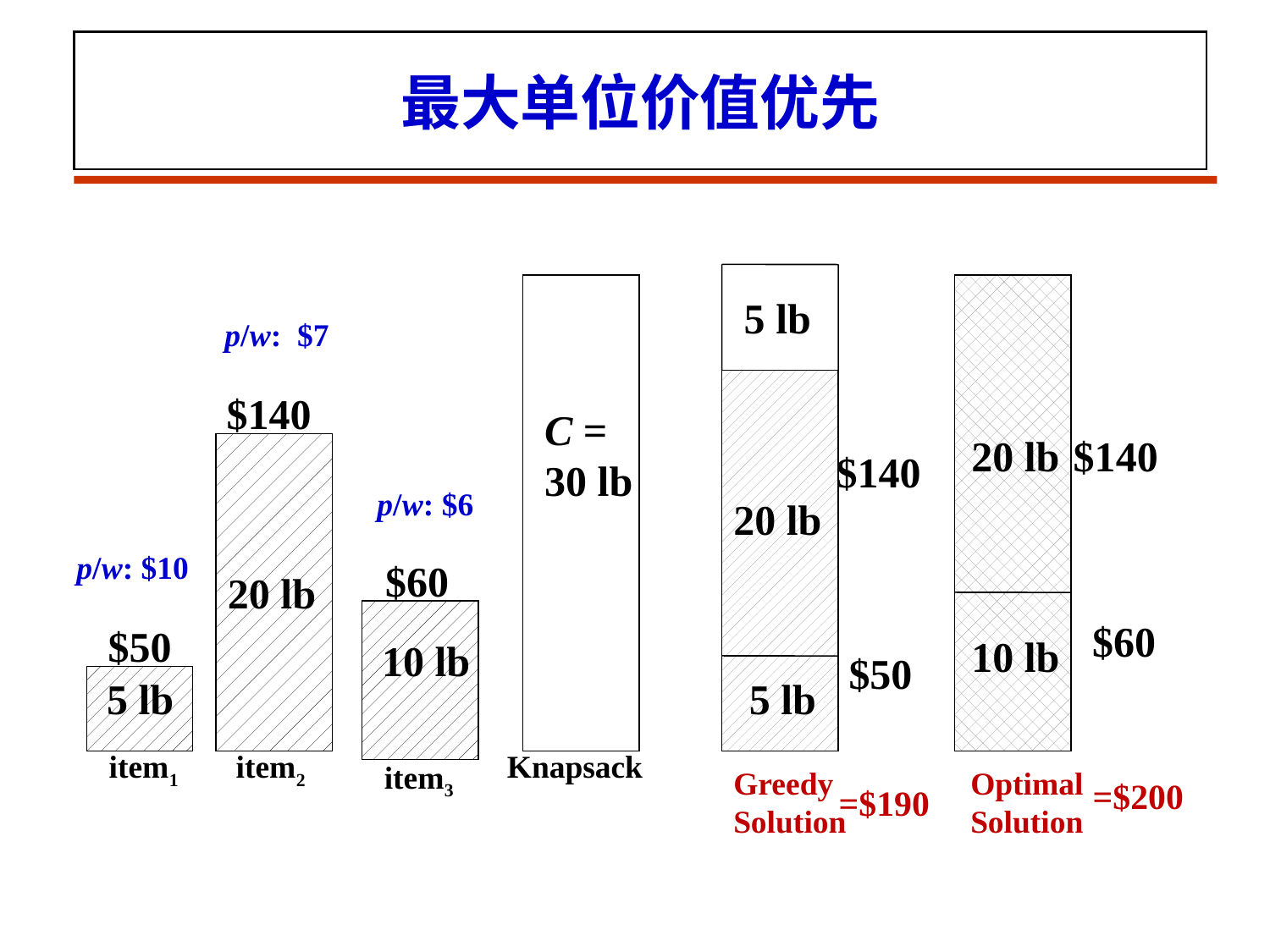

# 最大单位价值优先

5 lb
p/w:  $7

$140

20 lb
item2
C =
30 lb
20 lb
$140
$140
p/w: $6
20 lb
p/w: $10
$60

$60
$50
10 lb
10 lb
$50

5 lb
5 lb
item1
Knapsack
item3
Greedy
Solution
Optimal
Solution
=$200
=$190